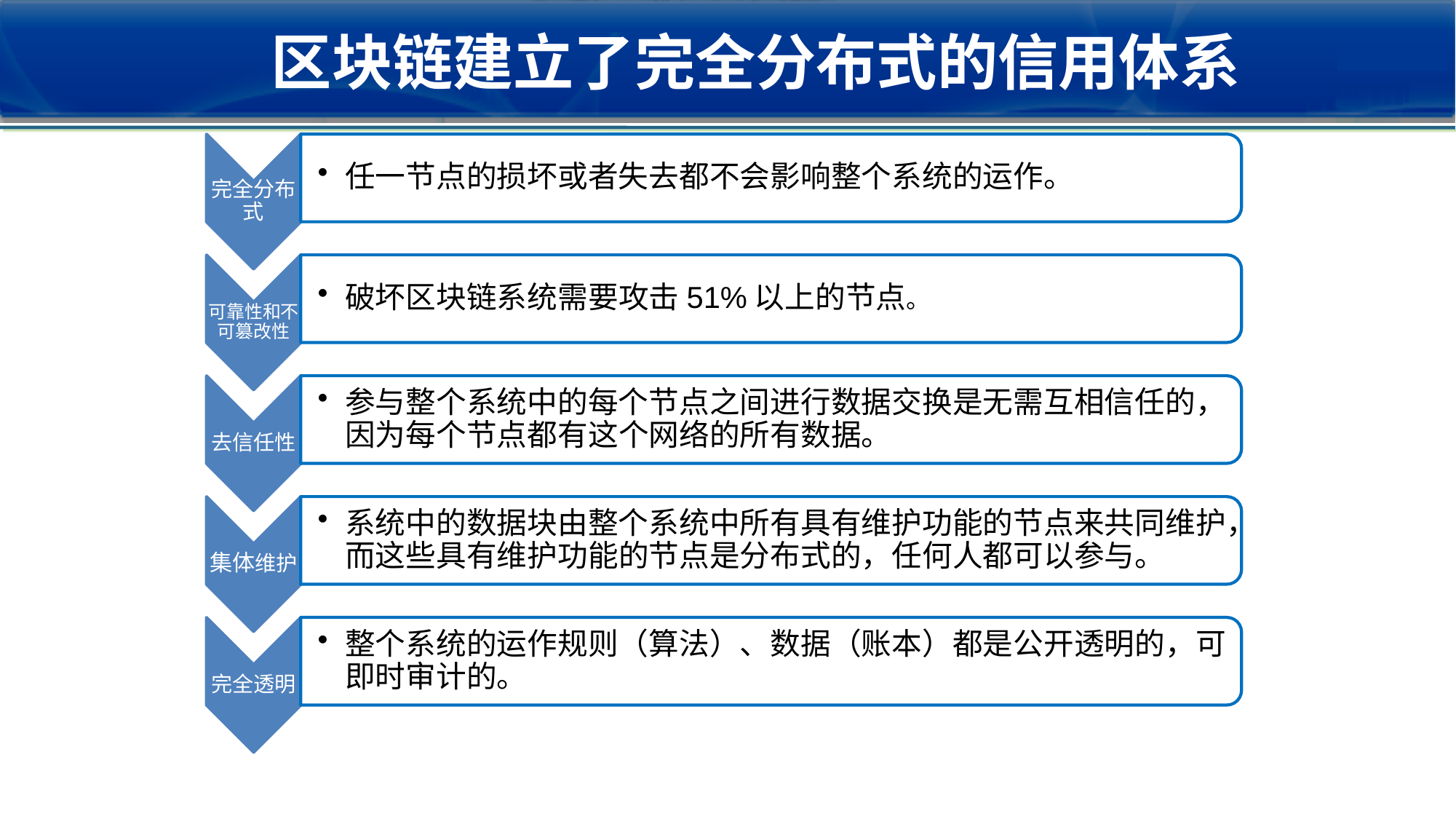

区块链建立了完全分布式的信用体系
完全分布式
任一节点的损坏或者失去都不会影响整个系统的运作。
可靠性和不可篡改性
破坏区块链系统需要攻击51%以上的节点。
去信任性
参与整个系统中的每个节点之间进行数据交换是无需互相信任的，因为每个节点都有这个网络的所有数据。
集体维护
系统中的数据块由整个系统中所有具有维护功能的节点来共同维护，而这些具有维护功能的节点是分布式的，任何人都可以参与。
完全透明
整个系统的运作规则（算法）、数据（账本）都是公开透明的，可即时审计的。